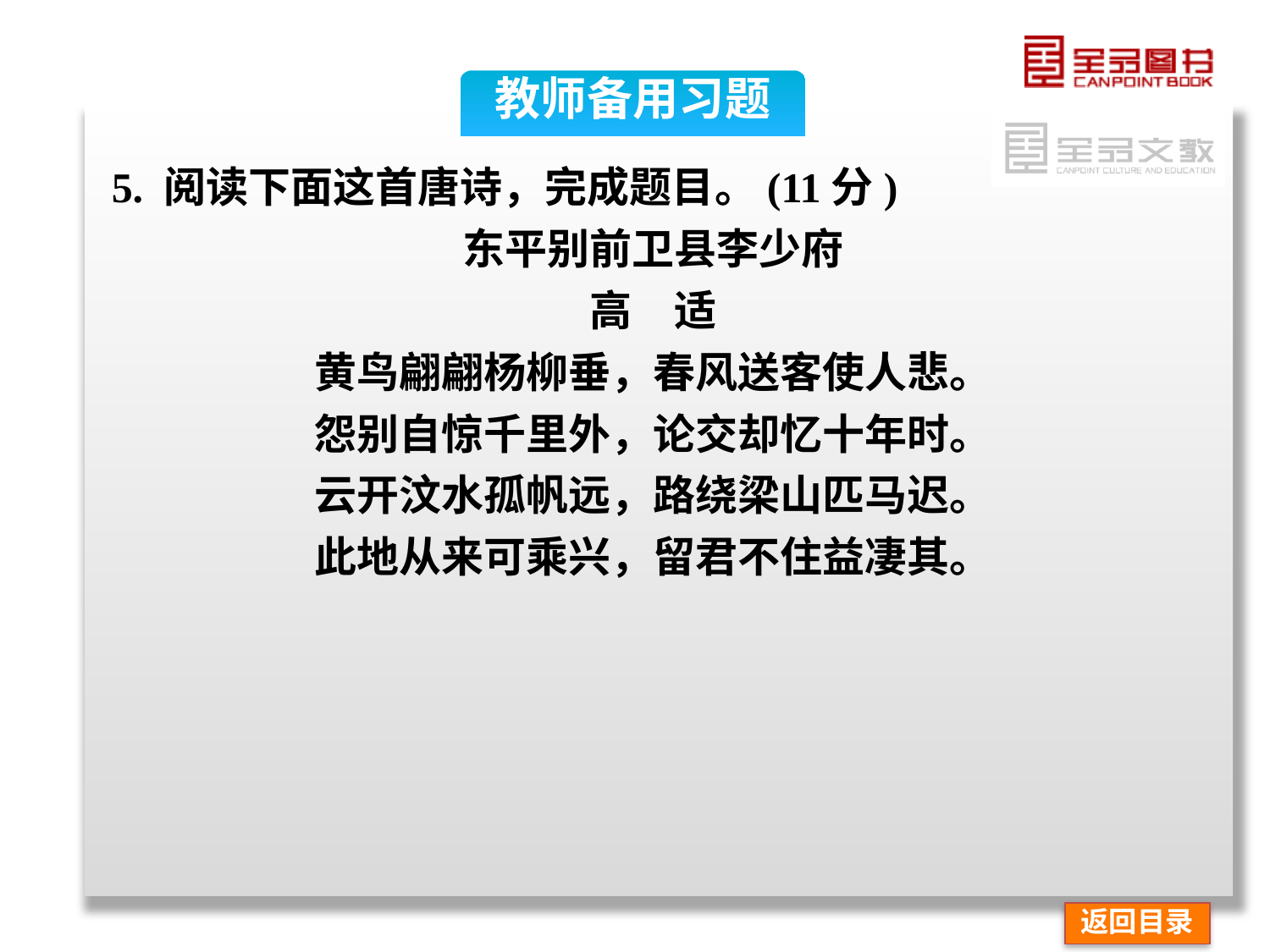

教师备用习题
5. 阅读下面这首唐诗，完成题目。(11分)
东平别前卫县李少府
高　适
黄鸟翩翩杨柳垂，春风送客使人悲。
怨别自惊千里外，论交却忆十年时。
云开汶水孤帆远，路绕梁山匹马迟。
此地从来可乘兴，留君不住益凄其。
返回目录